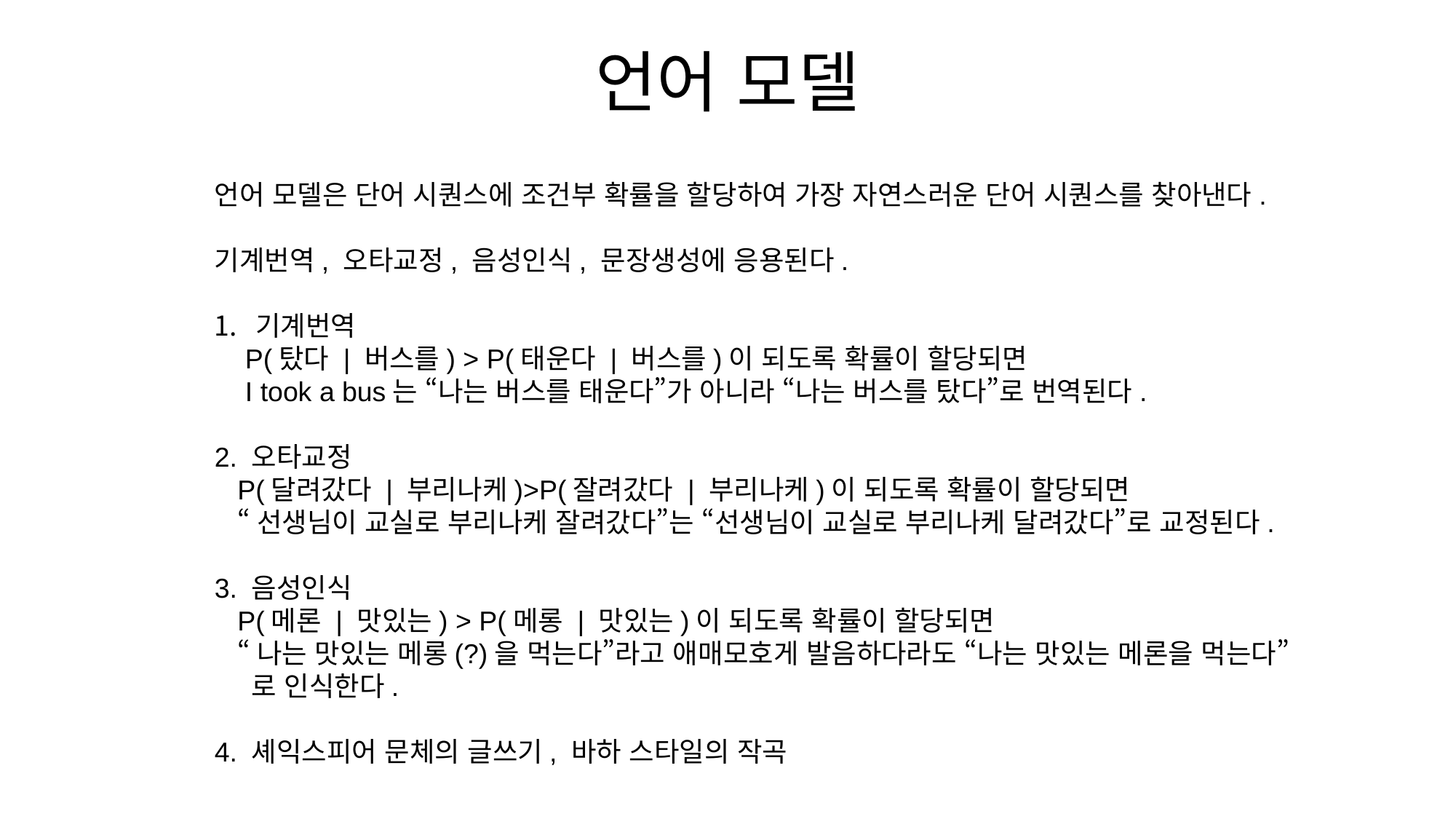

언어 모델
언어 모델은 단어 시퀀스에 조건부 확률을 할당하여 가장 자연스러운 단어 시퀀스를 찾아낸다.

기계번역, 오타교정, 음성인식, 문장생성에 응용된다.

기계번역
    P(탔다 | 버스를) > P(태운다 | 버스를)이 되도록 확률이 할당되면
    I took a bus는 “나는 버스를 태운다”가 아니라 “나는 버스를 탔다”로 번역된다.

2. 오타교정
   P(달려갔다 | 부리나케)>P(잘려갔다 | 부리나케)이 되도록 확률이 할당되면
   “선생님이 교실로 부리나케 잘려갔다”는 “선생님이 교실로 부리나케 달려갔다”로 교정된다.

3. 음성인식
   P(메론 | 맛있는) > P(메롱 | 맛있는)이 되도록 확률이 할당되면
   “나는 맛있는 메롱(?)을 먹는다”라고 애매모호게 발음하다라도 “나는 맛있는 메론을 먹는다”
    로 인식한다.

4. 셰익스피어 문체의 글쓰기, 바하 스타일의 작곡